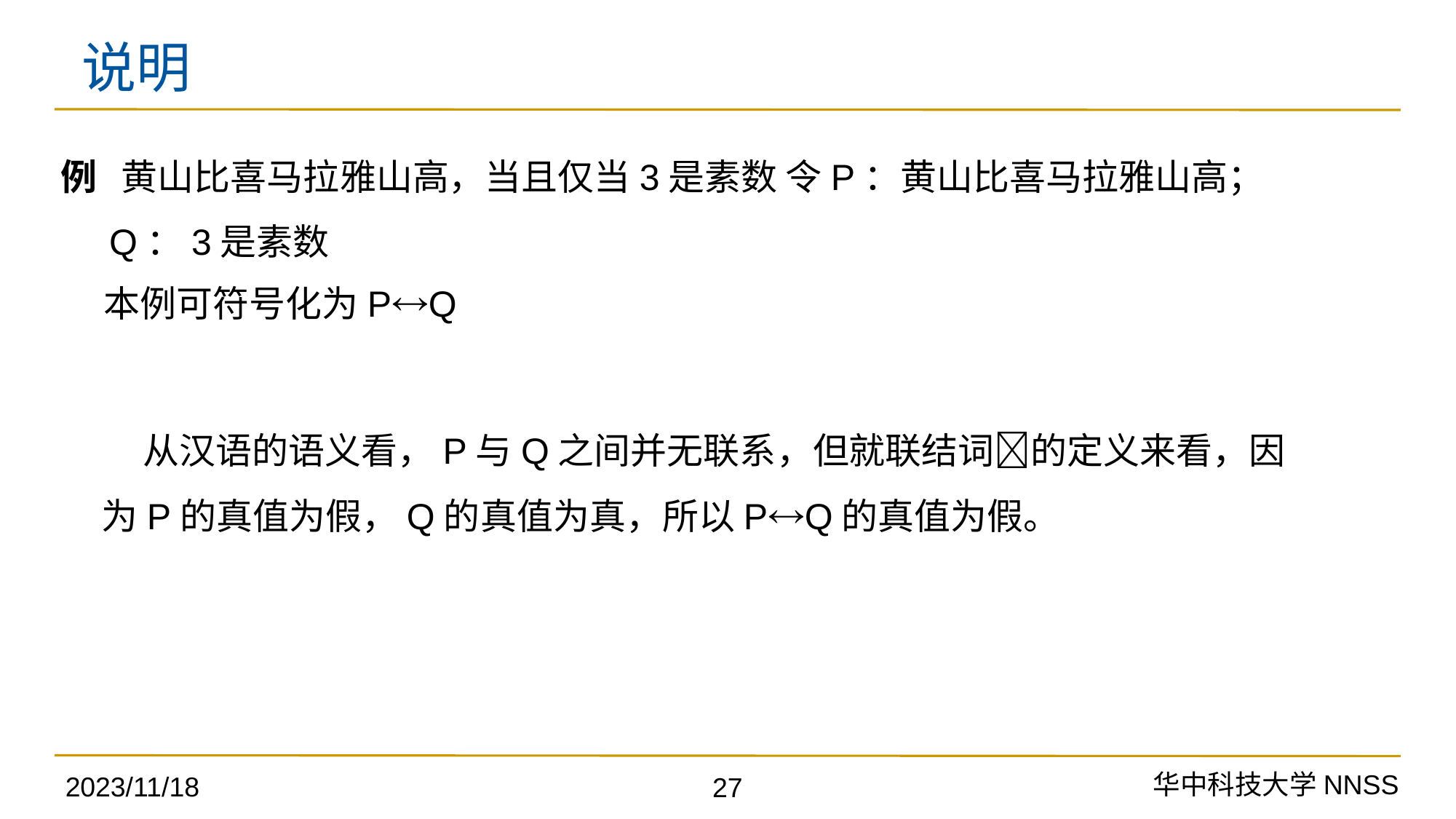

# 说明

 例   黄山比喜马拉雅山高，当且仅当3是素数 令P：黄山比喜马拉雅山高；
       Q：3是素数
       本例可符号化为P↔Q
    从汉语的语义看，P与Q之间并无联系，但就联结词↔的定义来看，因为P的真值为假，Q的真值为真，所以P↔Q的真值为假。
华中科技大学NNSS
2023/11/18
27